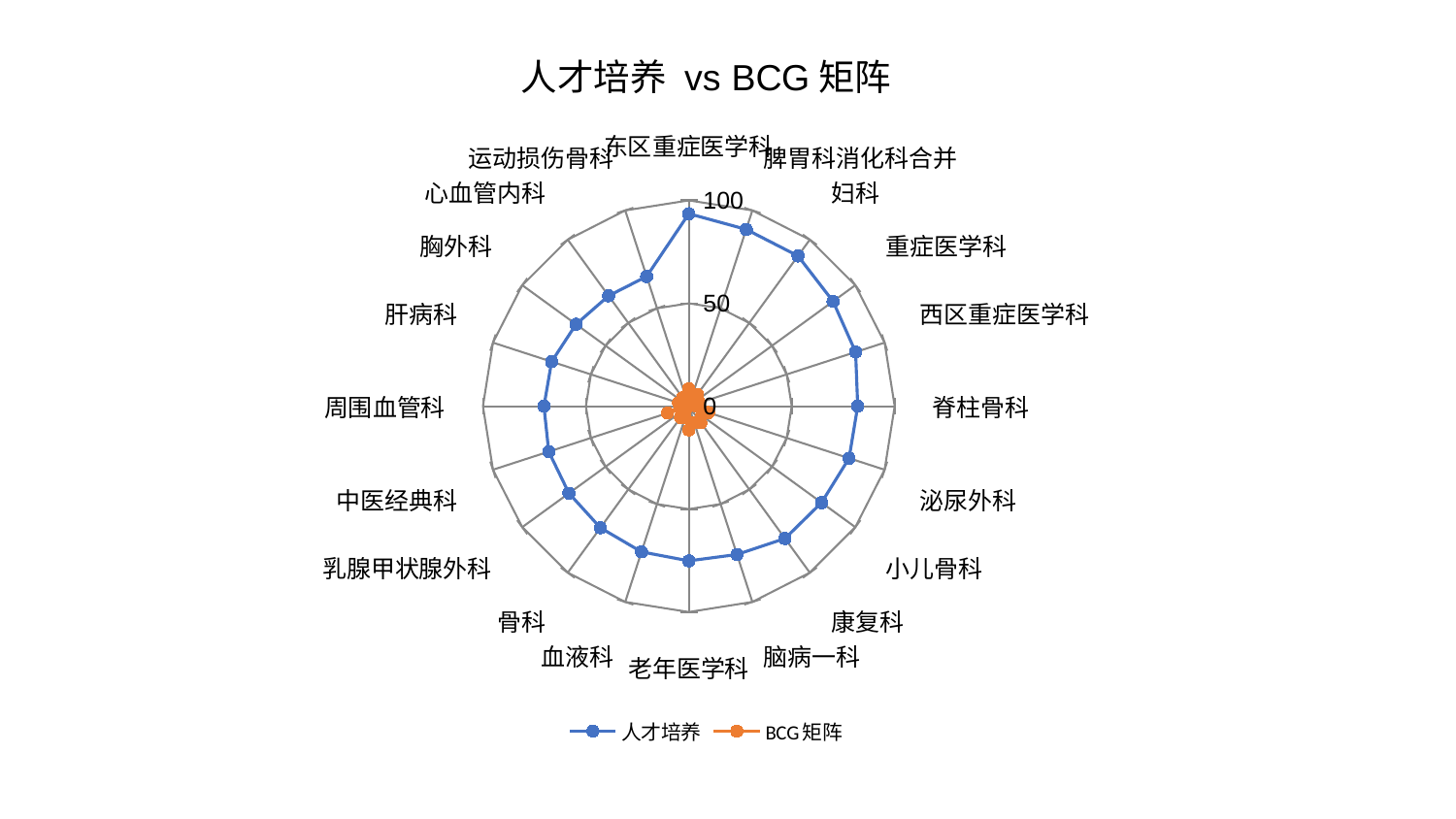

### Chart: 人才培养 vs BCG矩阵

| Category | 人才培养 | BCG矩阵 |
|---|---|---|
| 东区重症医学科 | 93.53064679534265 | 8.449113483517033 |
| 脾胃科消化科合并 | 90.31535696584075 | 4.596246896508541 |
| 妇科 | 90.25426185532602 | 7.126497757430504 |
| 重症医学科 | 86.63146164835673 | 5.008398280344399 |
| 西区重症医学科 | 85.1837354872175 | 5.366312980449022 |
| 脊柱骨科 | 82.0698358475977 | 3.802467531670329 |
| 泌尿外科 | 81.86010692923976 | 10.078195781185325 |
| 小儿骨科 | 79.7227563235275 | 7.775444360608116 |
| 康复科 | 79.47683968383474 | 9.89382991903243 |
| 脑病一科 | 75.78077336846981 | 8.29805461896681 |
| 老年医学科 | 75.14909680281933 | 11.508962933388418 |
| 血液科 | 74.41158716910527 | 5.780873276490667 |
| 骨科 | 73.03894887316802 | 6.813575584986139 |
| 乳腺甲状腺外科 | 71.98186611597943 | 1.6167043140828223 |
| 中医经典科 | 71.53540608331781 | 10.91289607054751 |
| 周围血管科 | 70.35868287339586 | 4.314160693810807 |
| 肝病科 | 70.06699781852063 | 5.266876778089112 |
| 胸外科 | 67.70679455893806 | 2.0821648351470317 |
| 心血管内科 | 66.2998003089109 | 5.061473918421895 |
| 运动损伤骨科 | 66.28069477124275 | 4.950354584014839 |
93